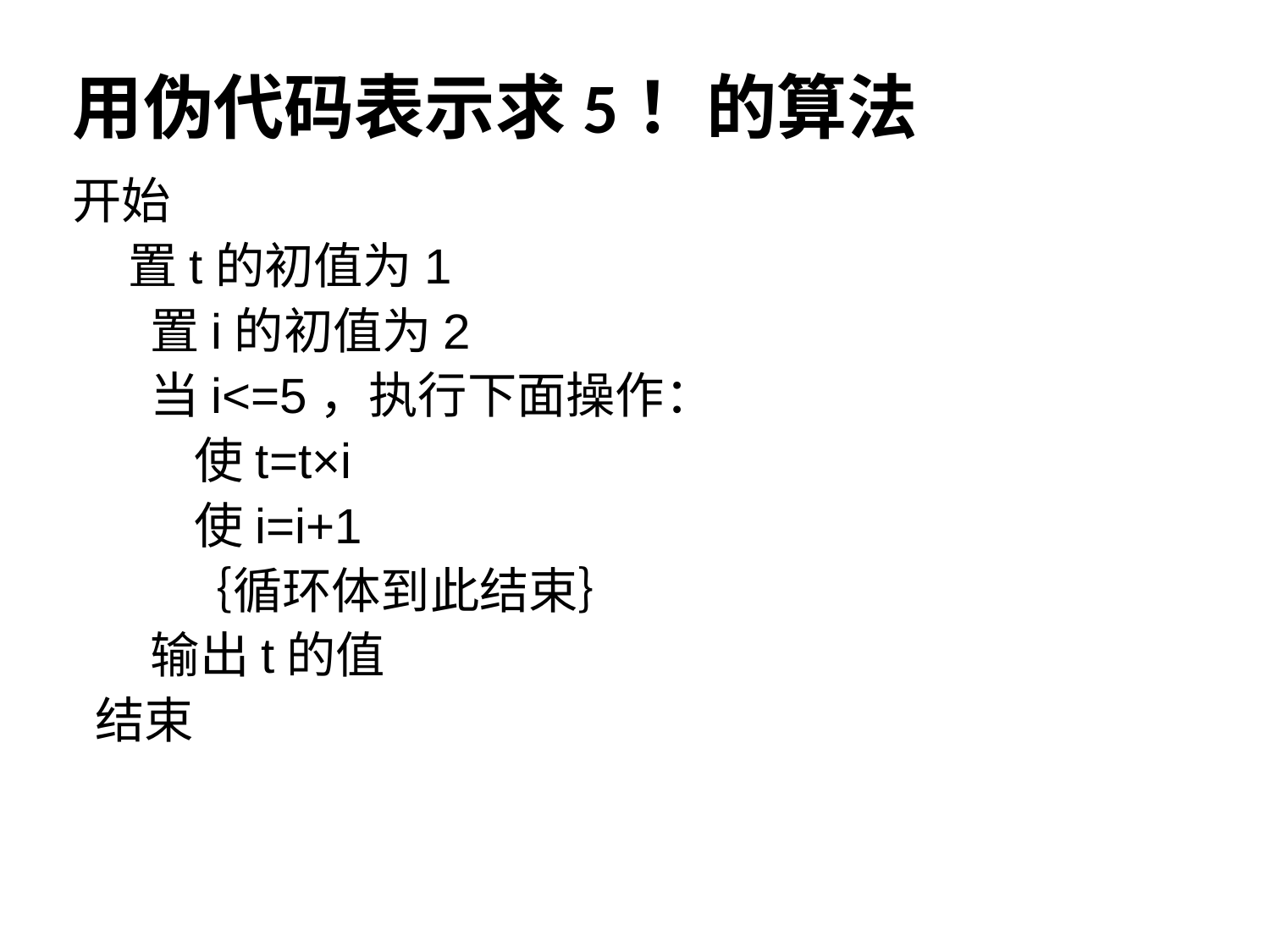

# 用伪代码表示求5！的算法
开始
    置t的初值为1
      置i的初值为2
      当i<=5，执行下面操作：
          使t=t×i
          使i=i+1
         ｛循环体到此结束｝
      输出t的值
 结束